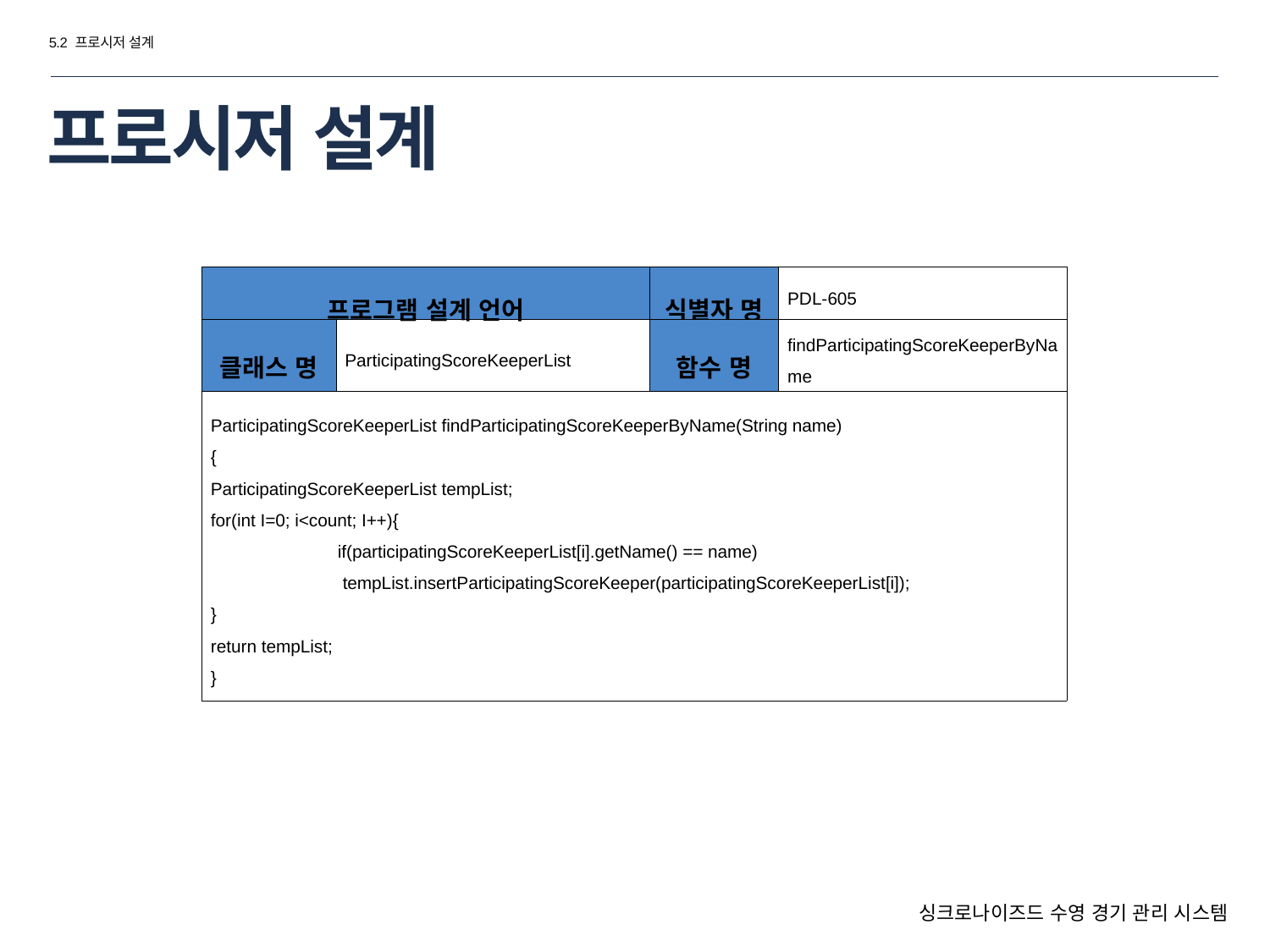

5.2 프로시저 설계
# 프로시저 설계
| 프로그램 설계 언어 |  | 식별자 명 | PDL-605 |
| --- | --- | --- | --- |
| 클래스 명 | ParticipatingScoreKeeperList | 함수 명 | findParticipatingScoreKeeperByName |
| ParticipatingScoreKeeperList findParticipatingScoreKeeperByName(String name) { ParticipatingScoreKeeperList tempList; for(int I=0; i<count; I++){ if(participatingScoreKeeperList[i].getName() == name) tempList.insertParticipatingScoreKeeper(participatingScoreKeeperList[i]); } return tempList; } |  |  |  |
싱크로나이즈드 수영 경기 관리 시스템